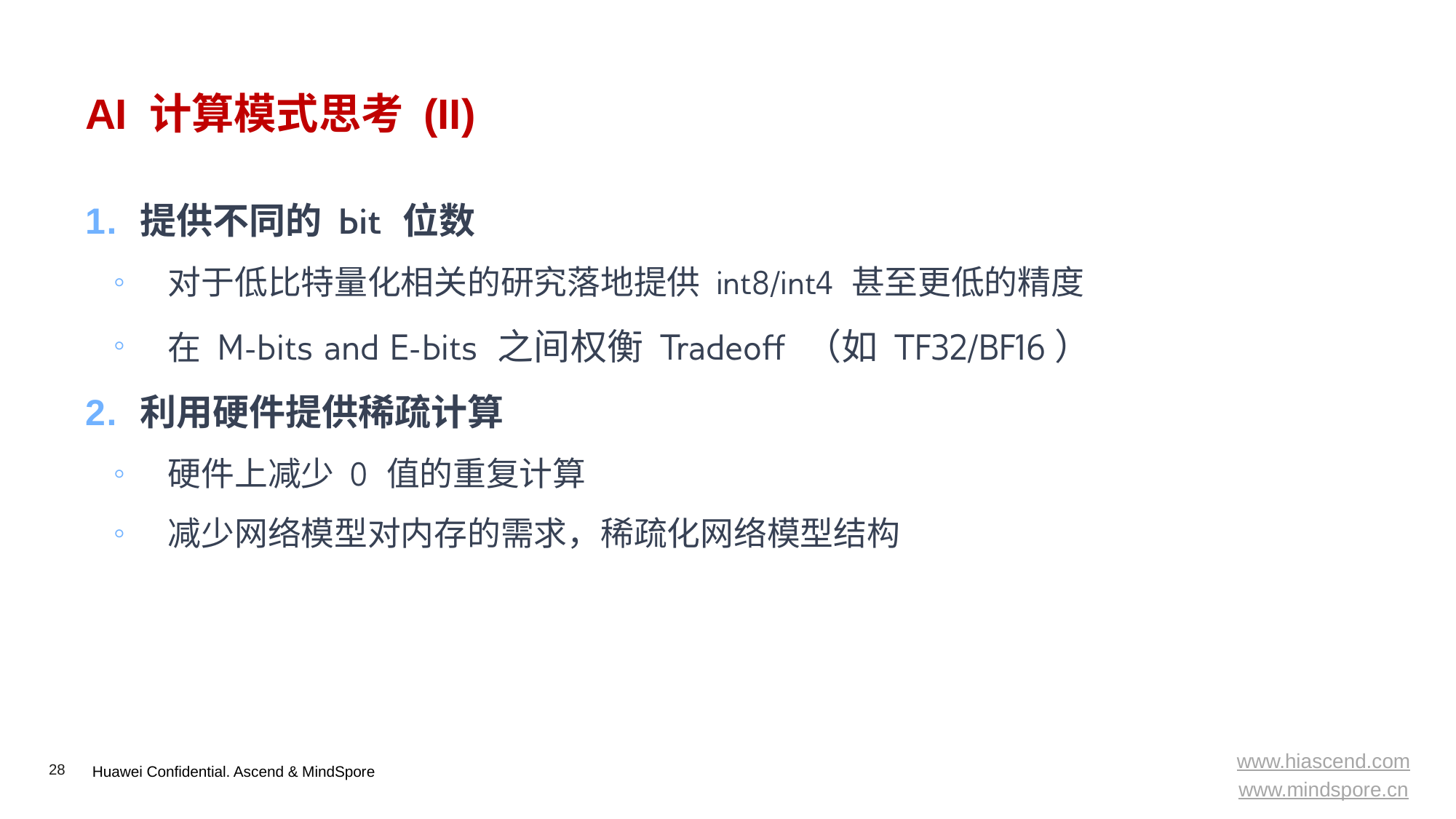

# AI 计算模式思考 (II)
提供不同的 bit 位数
对于低比特量化相关的研究落地提供 int8/int4 甚至更低的精度
在 M-bits and E-bits 之间权衡 Tradeoff （如 TF32/BF16）
利用硬件提供稀疏计算
硬件上减少 0 值的重复计算
减少网络模型对内存的需求，稀疏化网络模型结构